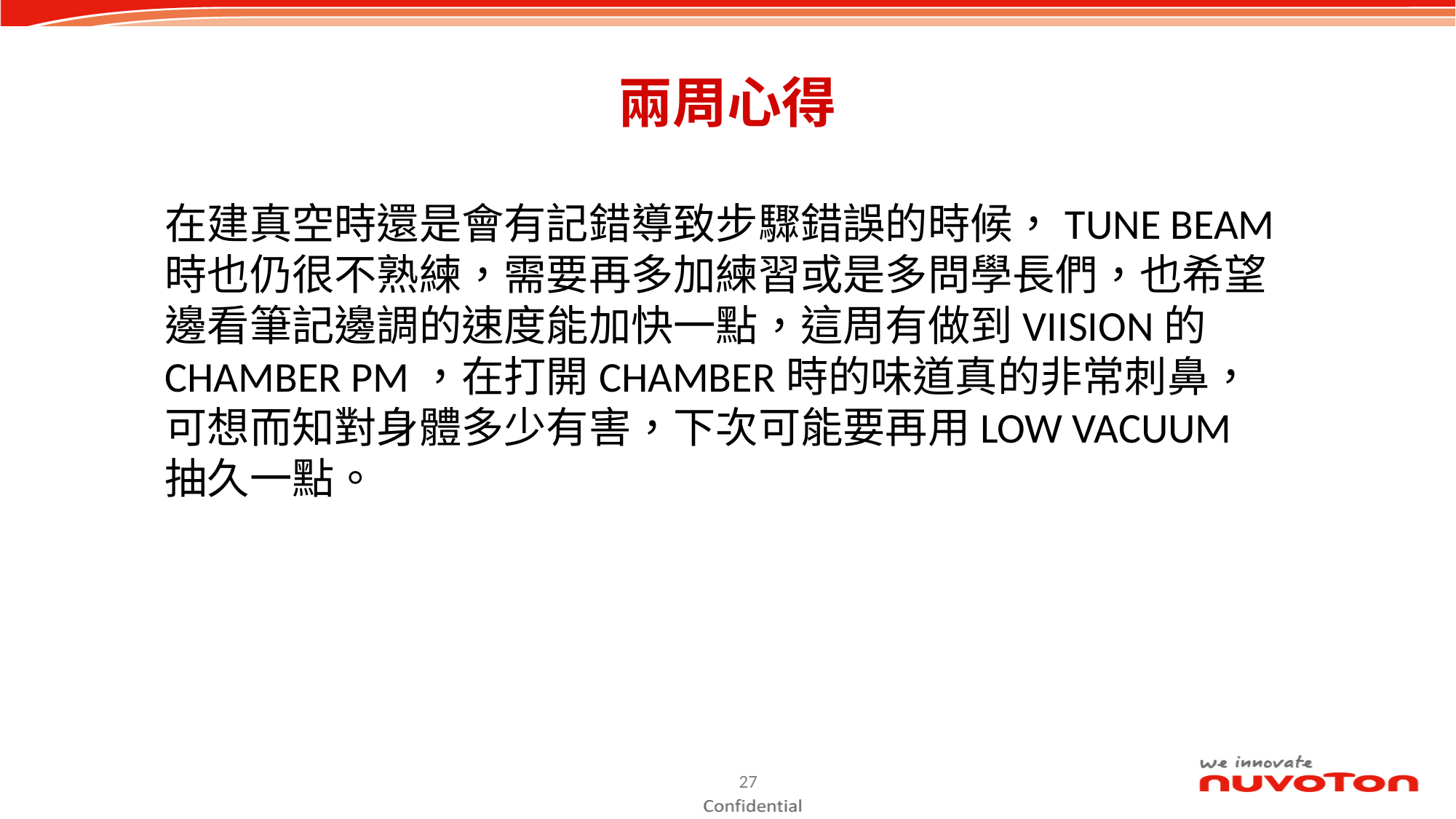

# 兩周心得
在建真空時還是會有記錯導致步驟錯誤的時候，TUNE BEAM時也仍很不熟練，需要再多加練習或是多問學長們，也希望邊看筆記邊調的速度能加快一點，這周有做到VIISION的CHAMBER PM，在打開CHAMBER時的味道真的非常刺鼻，可想而知對身體多少有害，下次可能要再用LOW VACUUM抽久一點。
27